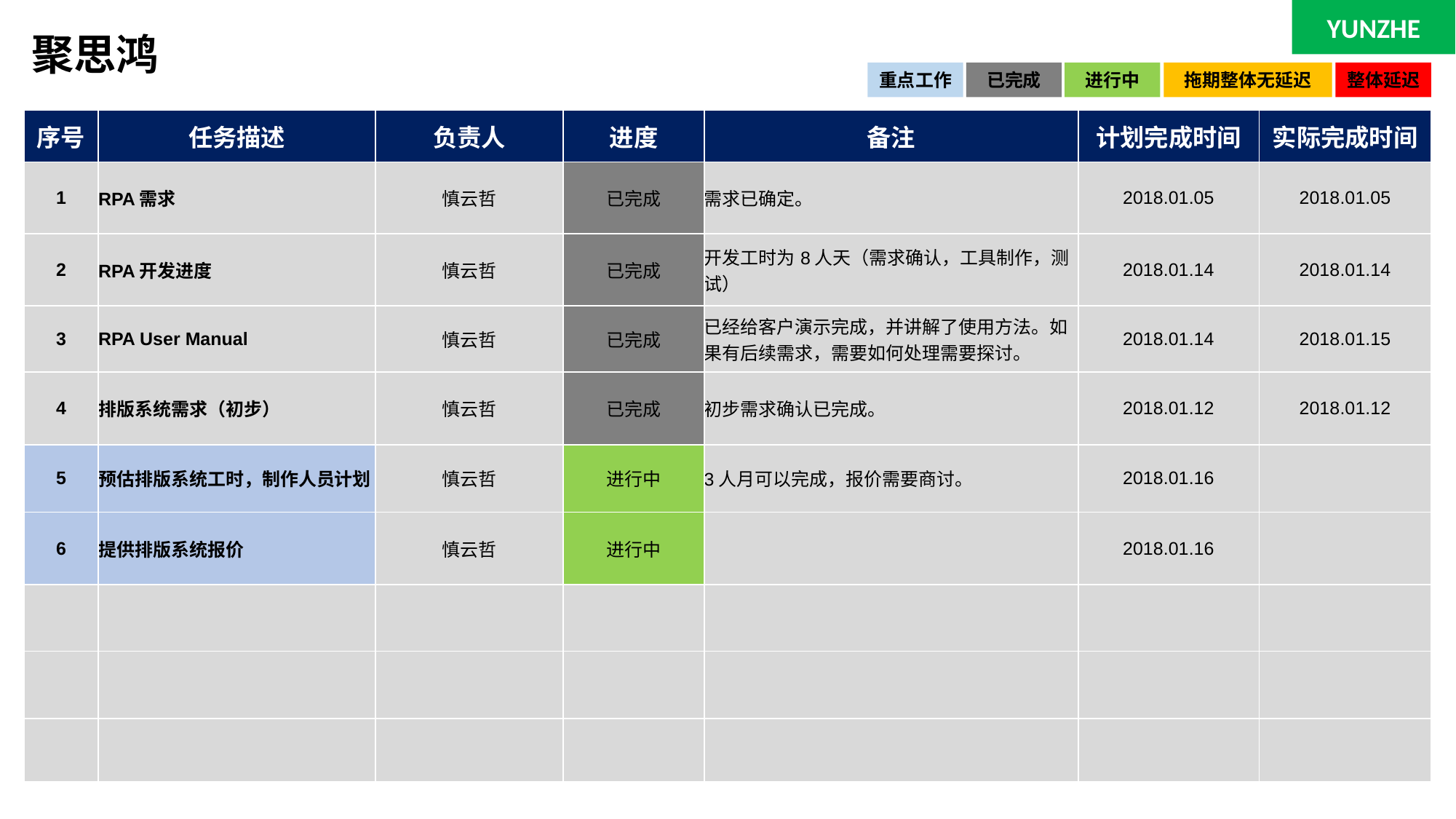

YUNZHE
# 聚思鸿
重点工作
已完成
进行中
拖期整体无延迟
整体延迟
| 序号 | 任务描述 | 负责人 | 进度 | 备注 | 计划完成时间 | 实际完成时间 |
| --- | --- | --- | --- | --- | --- | --- |
| 1 | RPA需求 | 慎云哲 | 已完成 | 需求已确定。 | 2018.01.05 | 2018.01.05 |
| 2 | RPA开发进度 | 慎云哲 | 已完成 | 开发工时为8人天（需求确认，工具制作，测试） | 2018.01.14 | 2018.01.14 |
| 3 | RPA User Manual | 慎云哲 | 已完成 | 已经给客户演示完成，并讲解了使用方法。如果有后续需求，需要如何处理需要探讨。 | 2018.01.14 | 2018.01.15 |
| 4 | 排版系统需求（初步） | 慎云哲 | 已完成 | 初步需求确认已完成。 | 2018.01.12 | 2018.01.12 |
| 5 | 预估排版系统工时，制作人员计划 | 慎云哲 | 进行中 | 3人月可以完成，报价需要商讨。 | 2018.01.16 |  |
| 6 | 提供排版系统报价 | 慎云哲 | 进行中 |  | 2018.01.16 |  |
|  |  |  |  |  |  |  |
|  |  |  |  |  |  |  |
|  |  |  |  |  |  |  |